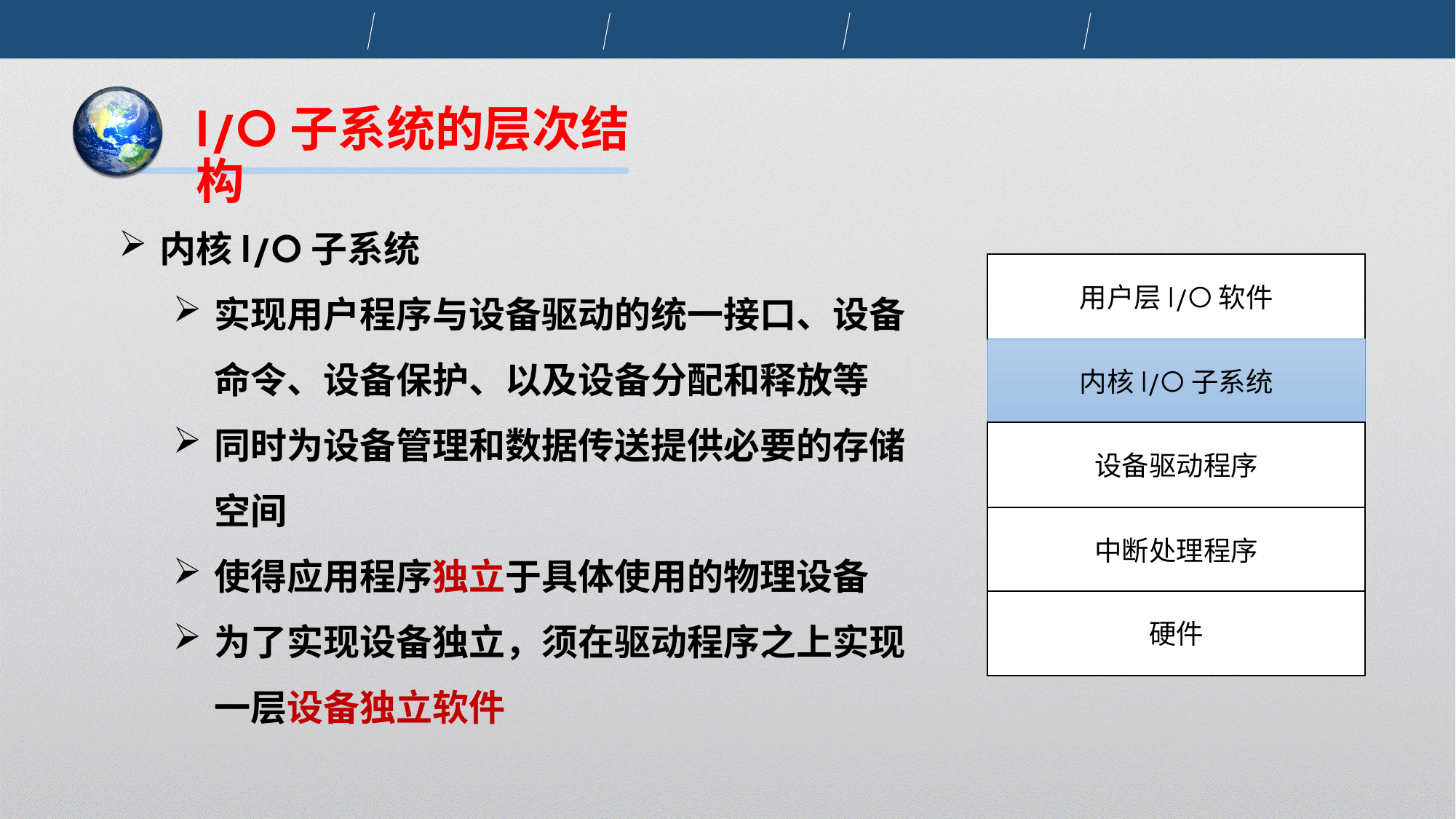

I/O子系统的层次结构
内核I/O子系统
实现用户程序与设备驱动的统一接口、设备命令、设备保护、以及设备分配和释放等
同时为设备管理和数据传送提供必要的存储空间
使得应用程序独立于具体使用的物理设备
为了实现设备独立，须在驱动程序之上实现一层设备独立软件
用户层I/O软件
内核I/O子系统
设备驱动程序
中断处理程序
硬件